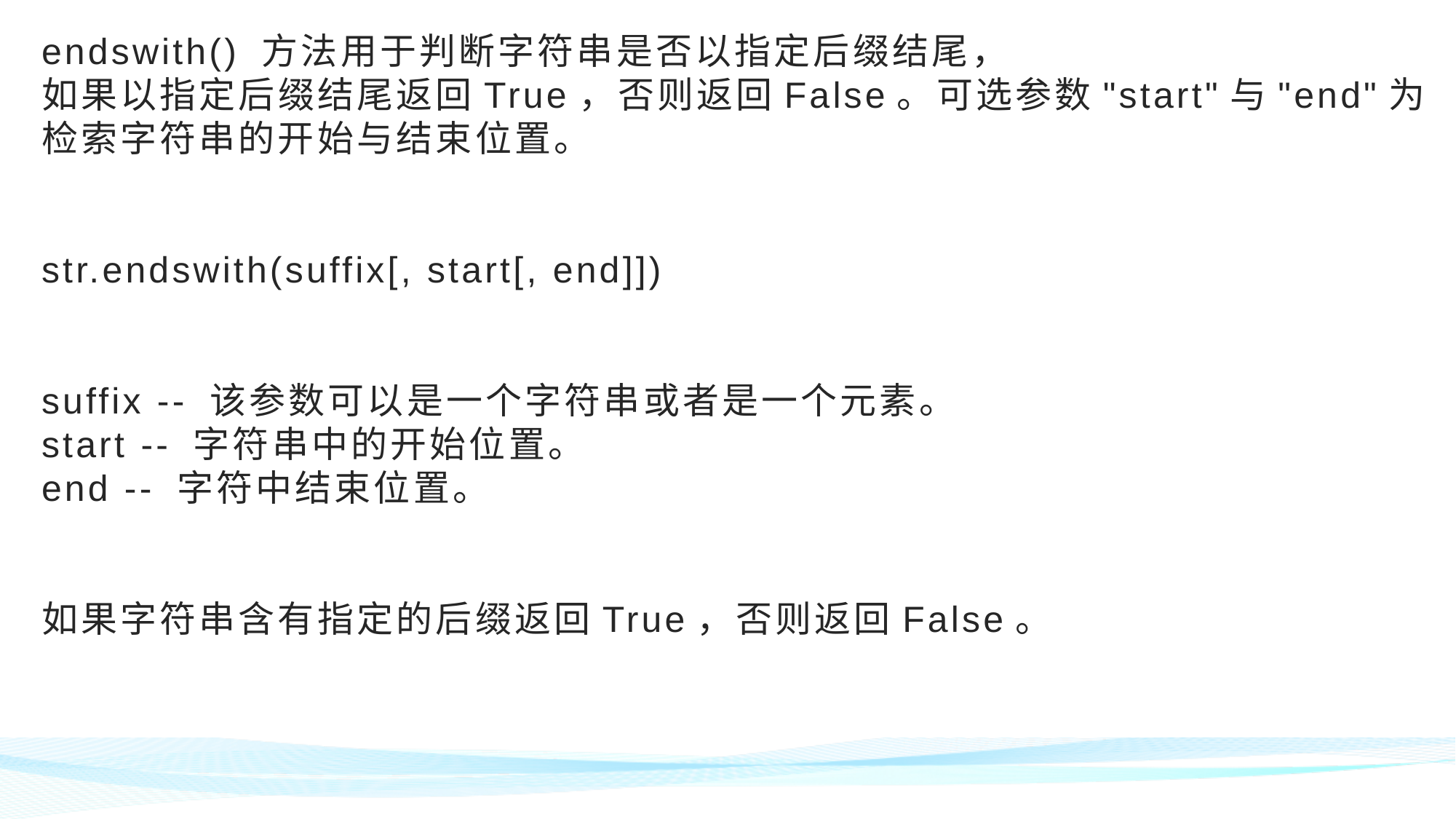

# endswith() 方法用于判断字符串是否以指定后缀结尾， 如果以指定后缀结尾返回True，否则返回False。可选参数"start"与"end"为检索字符串的开始与结束位置。 str.endswith(suffix[, start[, end]]) suffix -- 该参数可以是一个字符串或者是一个元素。 start -- 字符串中的开始位置。 end -- 字符中结束位置。 如果字符串含有指定的后缀返回True，否则返回False。